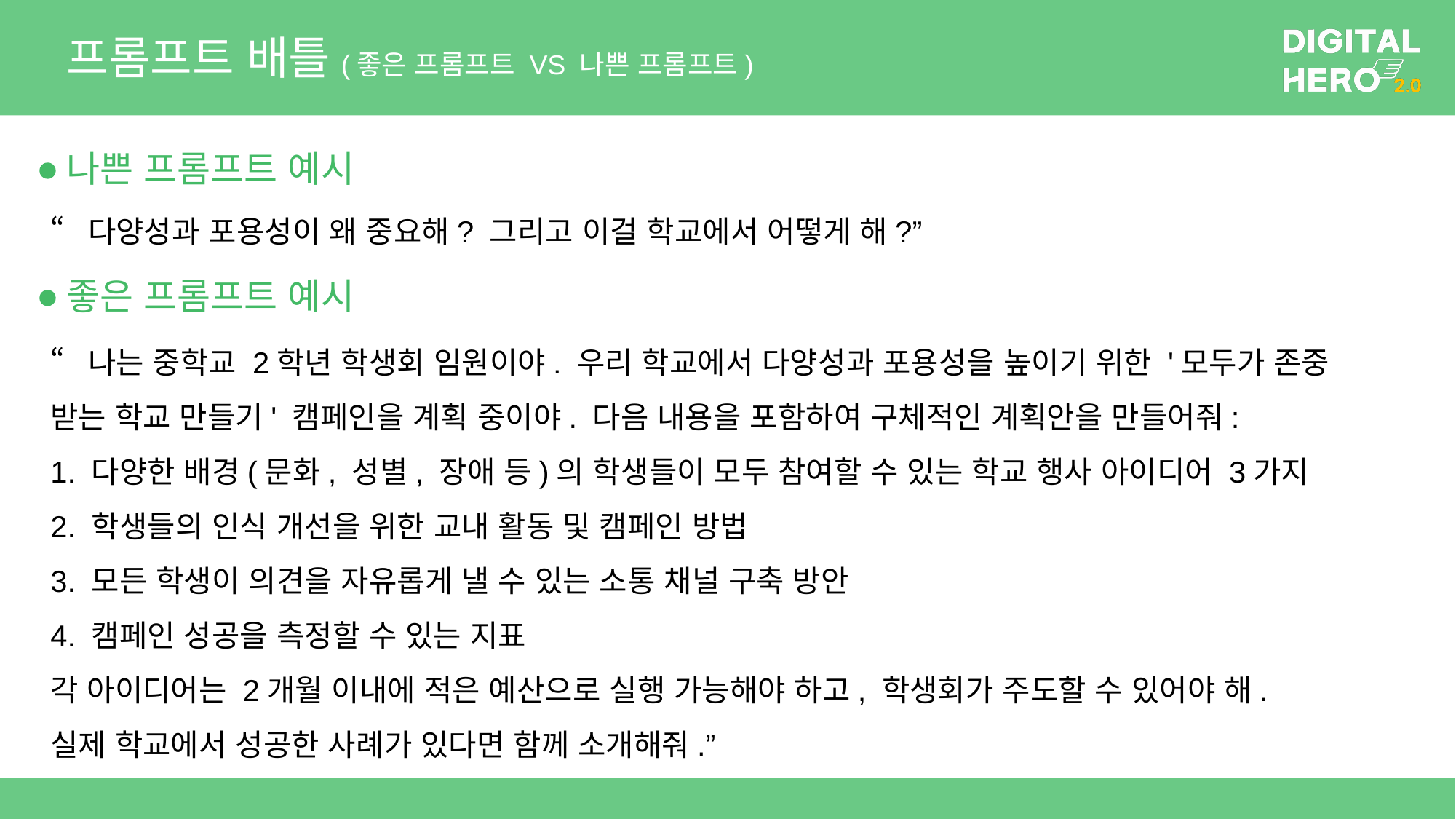

# 프롬프트 배틀(좋은 프롬프트 VS 나쁜 프롬프트)
나쁜 프롬프트 예시

“다양성과 포용성이 왜 중요해? 그리고 이걸 학교에서 어떻게 해?”
좋은 프롬프트 예시

“나는 중학교 2학년 학생회 임원이야. 우리 학교에서 다양성과 포용성을 높이기 위한 '모두가 존중 받는 학교 만들기' 캠페인을 계획 중이야. 다음 내용을 포함하여 구체적인 계획안을 만들어줘:
다양한 배경(문화, 성별, 장애 등)의 학생들이 모두 참여할 수 있는 학교 행사 아이디어 3가지
학생들의 인식 개선을 위한 교내 활동 및 캠페인 방법
모든 학생이 의견을 자유롭게 낼 수 있는 소통 채널 구축 방안
캠페인 성공을 측정할 수 있는 지표
각 아이디어는 2개월 이내에 적은 예산으로 실행 가능해야 하고, 학생회가 주도할 수 있어야 해.
실제 학교에서 성공한 사례가 있다면 함께 소개해줘.”